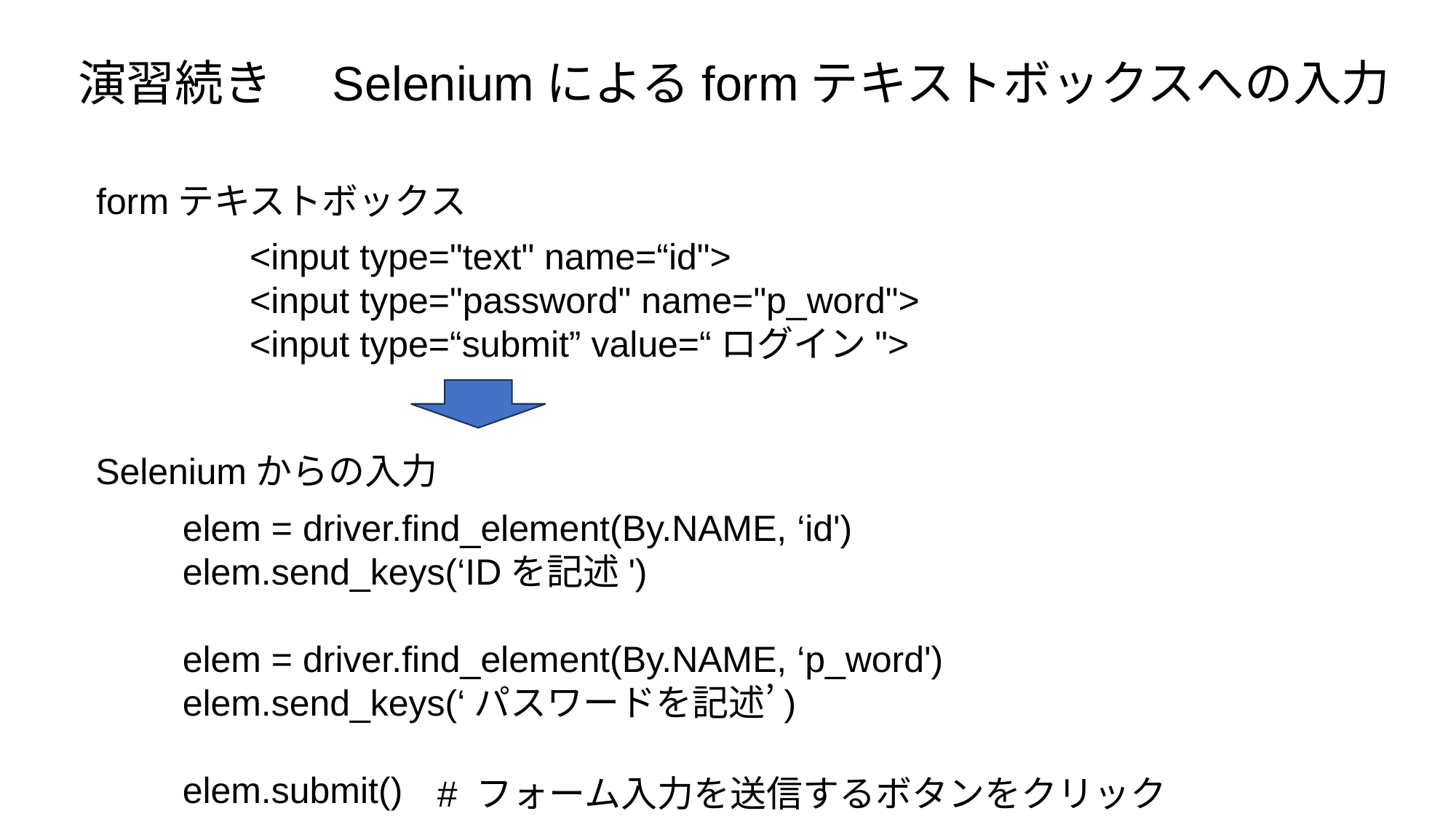

演習続き　Seleniumによるformテキストボックスへの入力
formテキストボックス
		<input type="text" name=“id">
		<input type="password" name="p_word">
		<input type=“submit” value=“ログイン">

Seleniumからの入力
elem = driver.find_element(By.NAME, ‘id')
elem.send_keys(‘IDを記述')

elem = driver.find_element(By.NAME, ‘p_word')
elem.send_keys(‘パスワードを記述’)

elem.submit()
# フォーム入力を送信するボタンをクリック